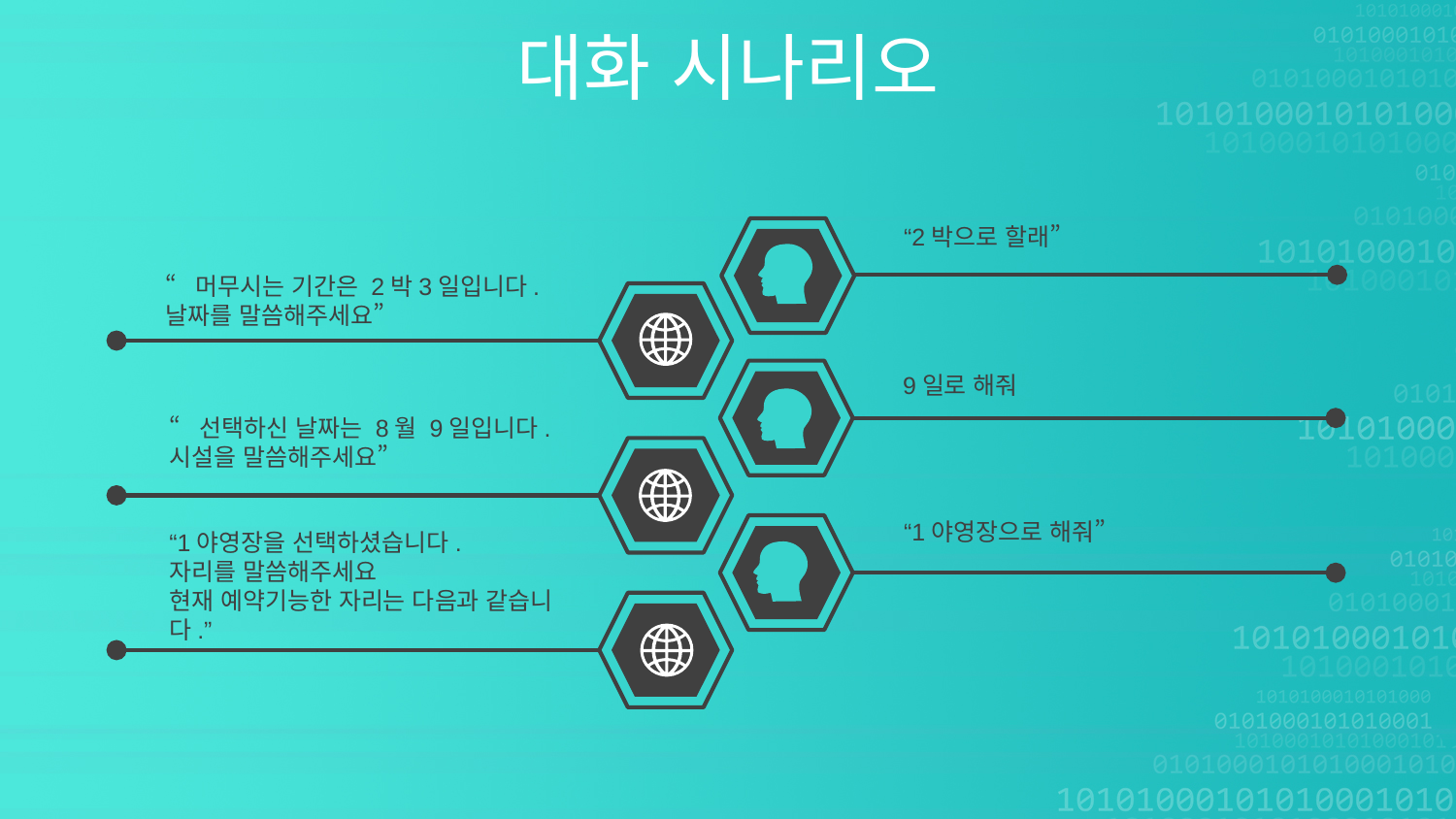

대화 시나리오
“2박으로 할래”

“머무시는 기간은 2박3일입니다.
날짜를 말씀해주세요”

9일로 해줘

“선택하신 날짜는 8월 9일입니다.
시설을 말씀해주세요”

“1야영장으로 해줘”

“1야영장을 선택하셨습니다.
자리를 말씀해주세요
현재 예약기능한 자리는 다음과 같습니다.”